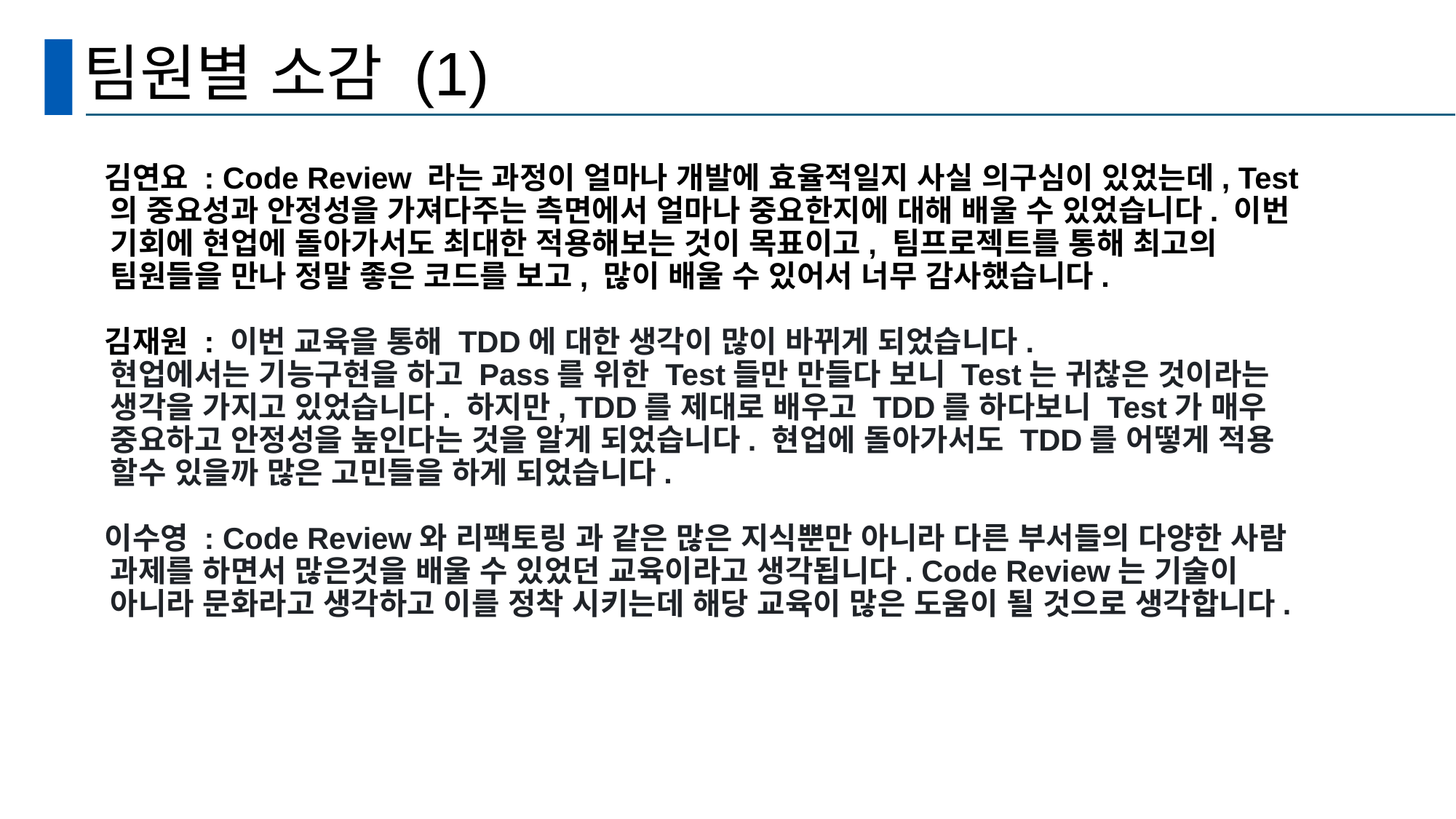

# 팀원별 소감 (1)
김연요 : Code Review 라는 과정이 얼마나 개발에 효율적일지 사실 의구심이 있었는데, Test 의 중요성과 안정성을 가져다주는 측면에서 얼마나 중요한지에 대해 배울 수 있었습니다. 이번 기회에 현업에 돌아가서도 최대한 적용해보는 것이 목표이고, 팀프로젝트를 통해 최고의 팀원들을 만나 정말 좋은 코드를 보고, 많이 배울 수 있어서 너무 감사했습니다.

김재원 : 이번 교육을 통해 TDD에 대한 생각이 많이 바뀌게 되었습니다.
현업에서는 기능구현을 하고 Pass를 위한 Test들만 만들다 보니 Test는 귀찮은 것이라는 생각을 가지고 있었습니다. 하지만, TDD를 제대로 배우고 TDD를 하다보니 Test가 매우 중요하고 안정성을 높인다는 것을 알게 되었습니다. 현업에 돌아가서도 TDD를 어떻게 적용 할수 있을까 많은 고민들을 하게 되었습니다.

이수영 : Code Review와 리팩토링 과 같은 많은 지식뿐만 아니라 다른 부서들의 다양한 사람 과제를 하면서 많은것을 배울 수 있었던 교육이라고 생각됩니다. Code Review는 기술이 아니라 문화라고 생각하고 이를 정착 시키는데 해당 교육이 많은 도움이 될 것으로 생각합니다.